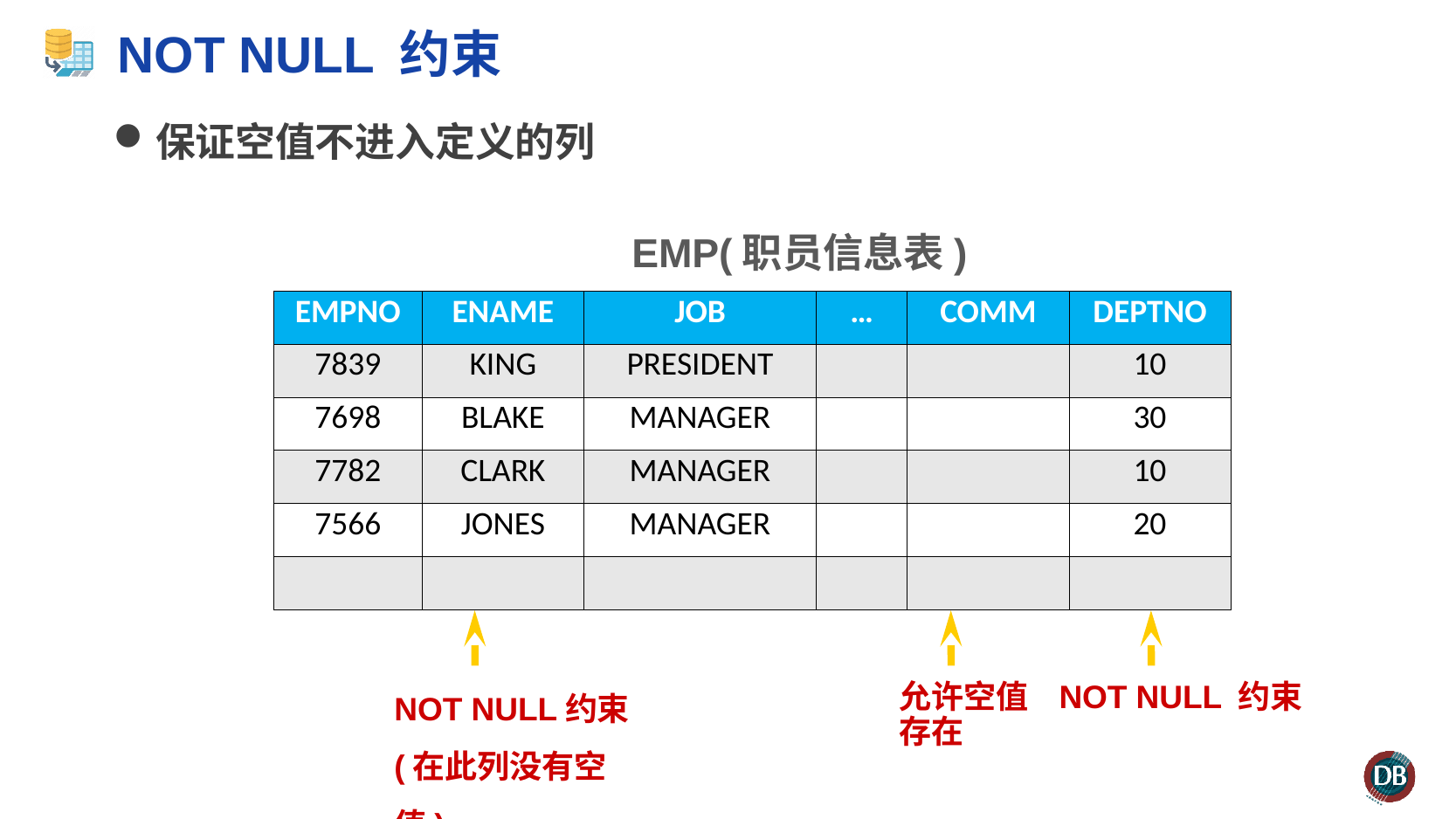

# NOT NULL 约束
保证空值不进入定义的列
EMP(职员信息表)
| EMPNO | ENAME | JOB | … | COMM | DEPTNO |
| --- | --- | --- | --- | --- | --- |
| 7839 | KING | PRESIDENT |  |  | 10 |
| 7698 | BLAKE | MANAGER |  |  | 30 |
| 7782 | CLARK | MANAGER |  |  | 10 |
| 7566 | JONES | MANAGER |  |  | 20 |
|  |  |  |  |  |  |

NOT NULL约束
(在此列没有空值)

允许空值存在
NOT NULL 约束